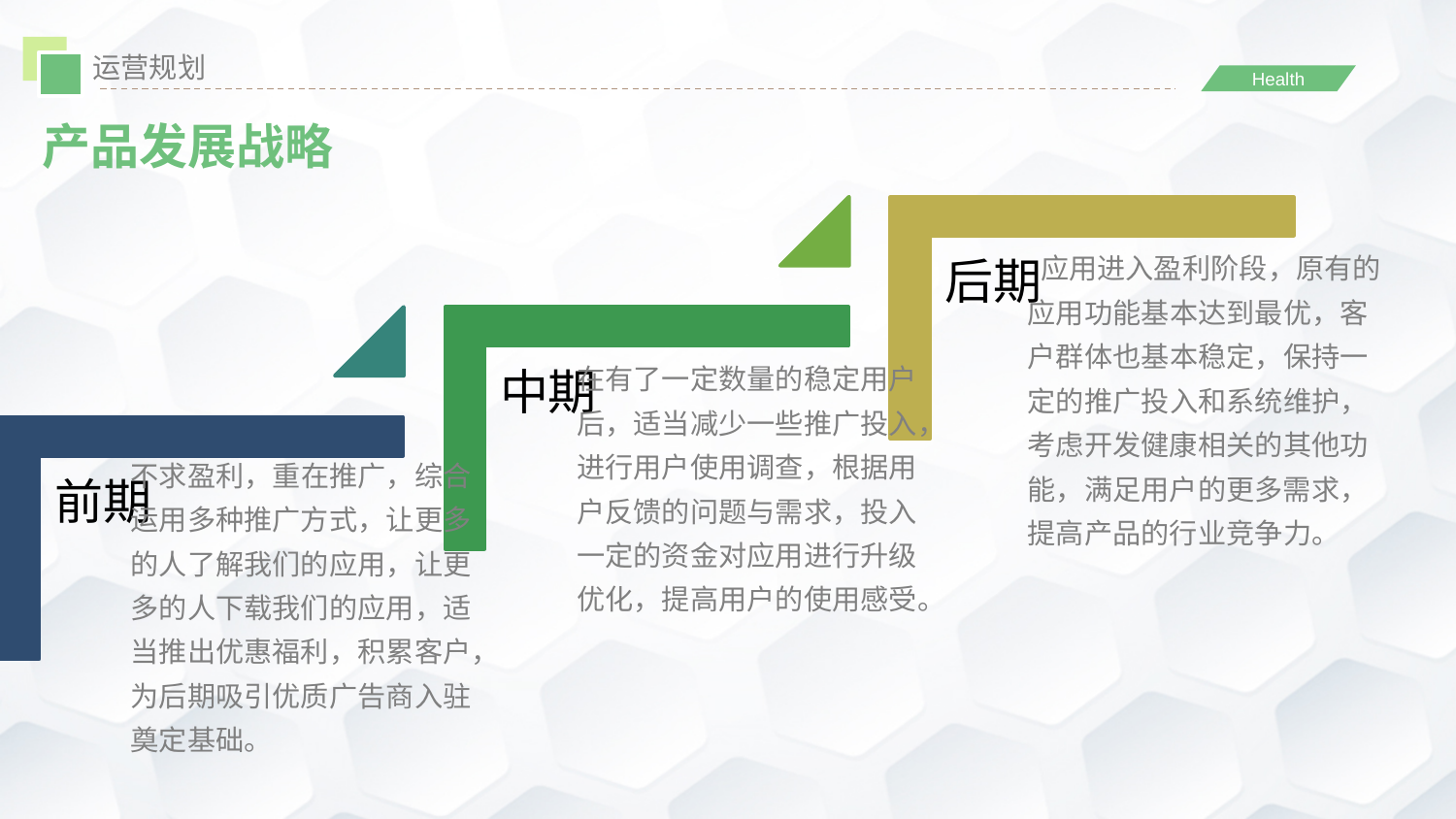

前期
中期
后期
运营规划
产品发展战略
 应用进入盈利阶段，原有的应用功能基本达到最优，客户群体也基本稳定，保持一定的推广投入和系统维护，考虑开发健康相关的其他功能，满足用户的更多需求，提高产品的行业竞争力。
在有了一定数量的稳定用户后，适当减少一些推广投入，进行用户使用调查，根据用户反馈的问题与需求，投入一定的资金对应用进行升级优化，提高用户的使用感受。
不求盈利，重在推广，综合运用多种推广方式，让更多的人了解我们的应用，让更多的人下载我们的应用，适当推出优惠福利，积累客户，为后期吸引优质广告商入驻奠定基础。